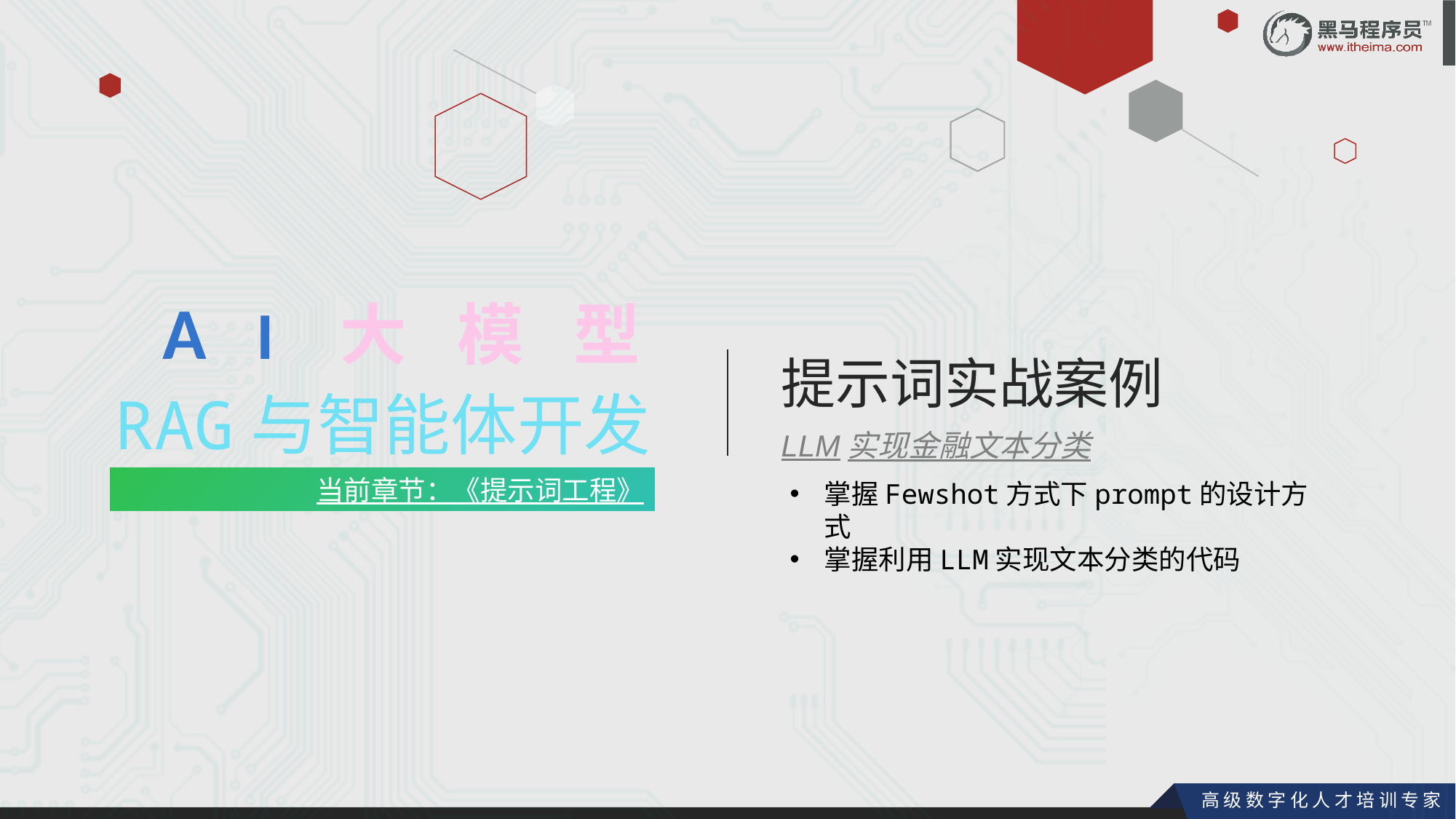

AI大模型
提示词实战案例
LLM实现金融文本分类
RAG与智能体开发
当前章节：《提示词工程》
掌握Fewshot方式下prompt的设计方式
掌握利用LLM实现文本分类的代码